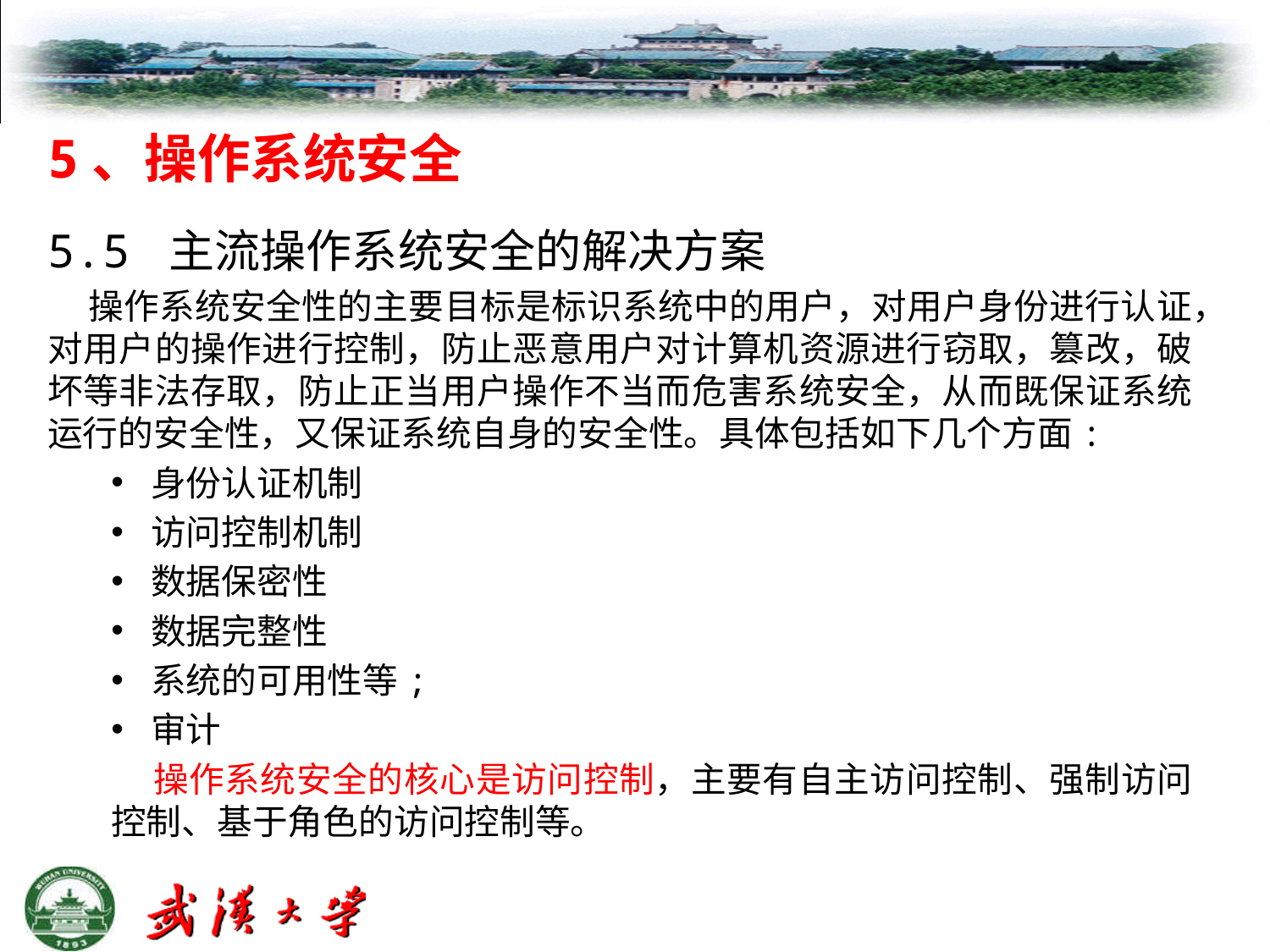

5、操作系统安全
5.5 主流操作系统安全的解决方案
    操作系统安全性的主要目标是标识系统中的用户，对用户身份进行认证，对用户的操作进行控制，防止恶意用户对计算机资源进行窃取，篡改，破坏等非法存取，防止正当用户操作不当而危害系统安全，从而既保证系统运行的安全性，又保证系统自身的安全性。具体包括如下几个方面:
身份认证机制
访问控制机制
数据保密性
数据完整性
系统的可用性等;
审计
    操作系统安全的核心是访问控制，主要有自主访问控制、强制访问控制、基于角色的访问控制等。